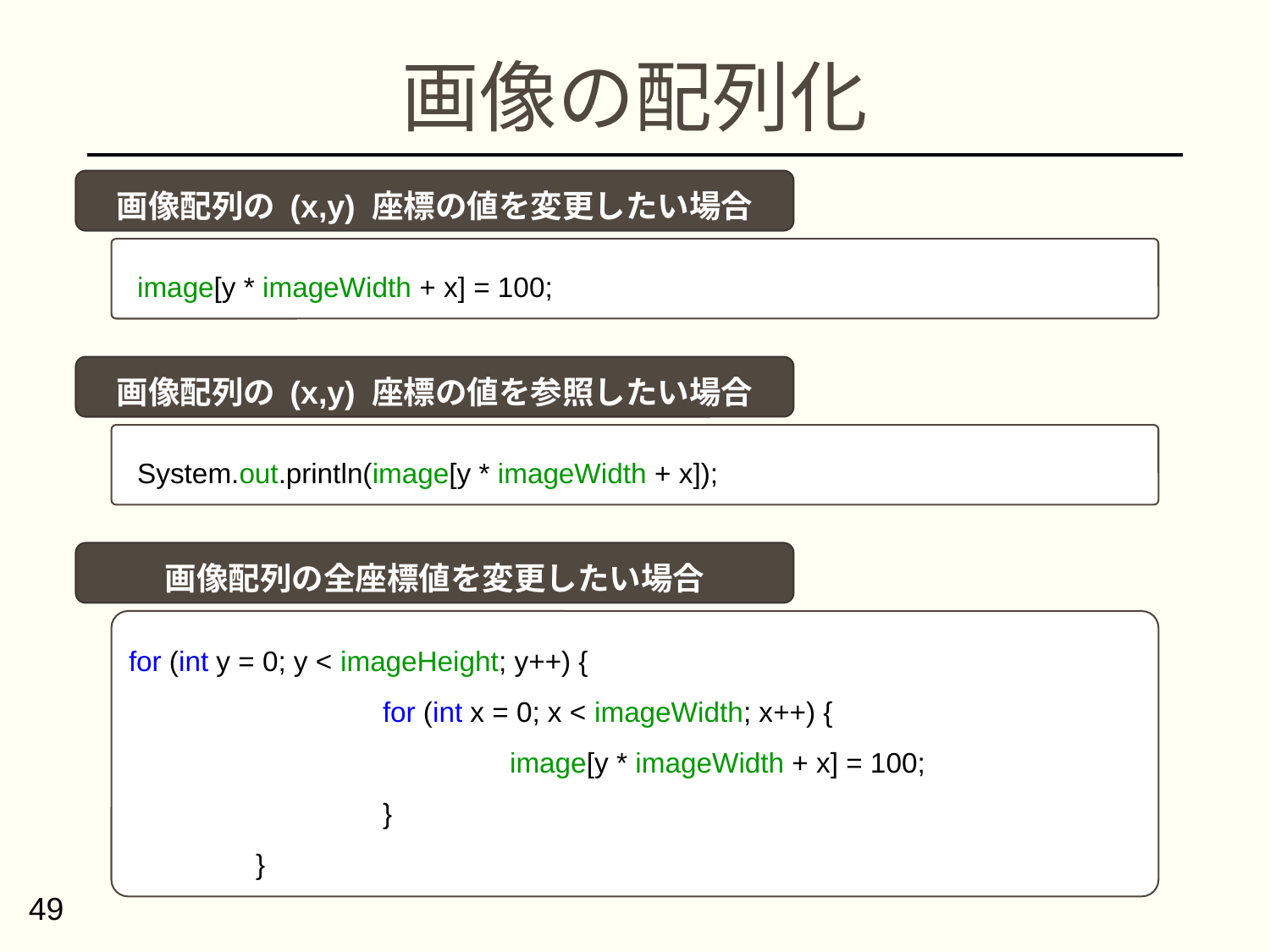

# 画像の配列化
画像配列の (x,y) 座標の値を変更したい場合
image[y * imageWidth + x] = 100;
画像配列の (x,y) 座標の値を参照したい場合
System.out.println(image[y * imageWidth + x]);
画像配列の全座標値を変更したい場合
for (int y = 0; y < imageHeight; y++) {
		for (int x = 0; x < imageWidth; x++) {
			image[y * imageWidth + x] = 100;
		}
	}
49